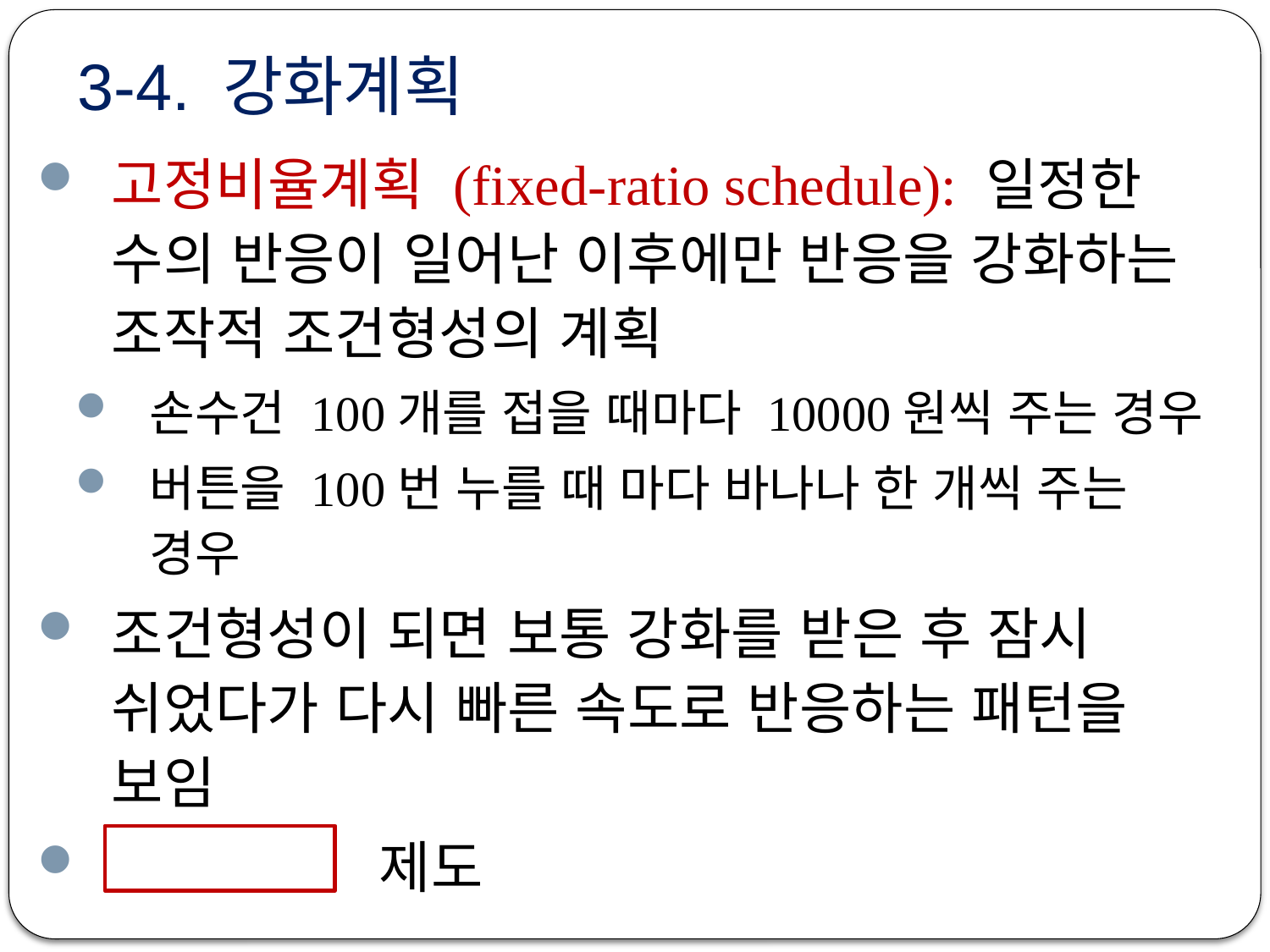

# 3-4. 강화계획
고정비율계획 (fixed-ratio schedule): 일정한 수의 반응이 일어난 이후에만 반응을 강화하는 조작적 조건형성의 계획
손수건 100개를 접을 때마다 10000원씩 주는 경우
버튼을 100번 누를 때 마다 바나나 한 개씩 주는 경우
조건형성이 되면 보통 강화를 받은 후 잠시 쉬었다가 다시 빠른 속도로 반응하는 패턴을 보임
                제도